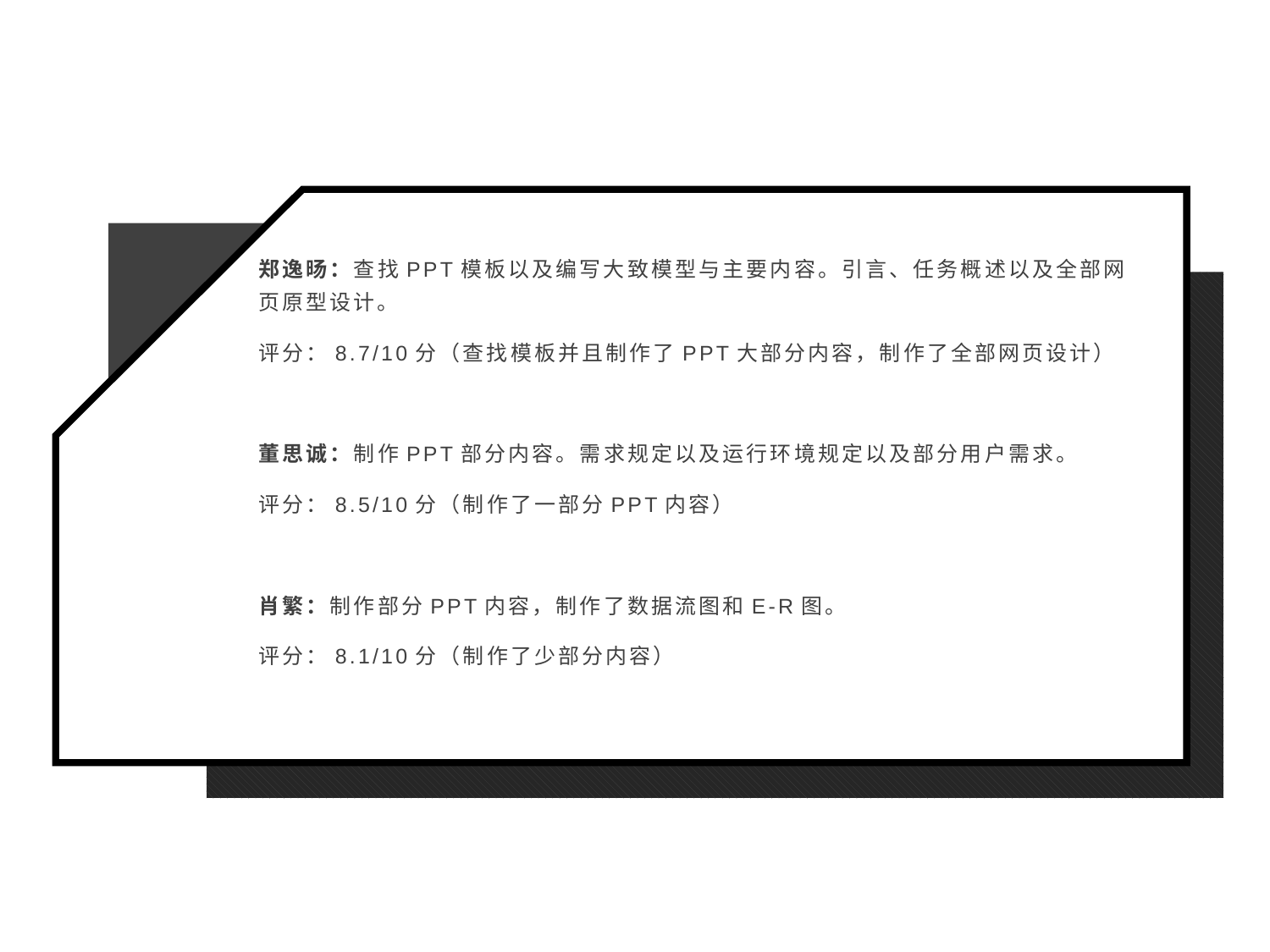

郑逸旸：查找PPT模板以及编写大致模型与主要内容。引言、任务概述以及全部网页原型设计。
评分：8.7/10分（查找模板并且制作了PPT大部分内容，制作了全部网页设计）

董思诚：制作PPT部分内容。需求规定以及运行环境规定以及部分用户需求。
评分：8.5/10分（制作了一部分PPT内容）

肖繁：制作部分PPT内容，制作了数据流图和E-R图。
评分：8.1/10分（制作了少部分内容）